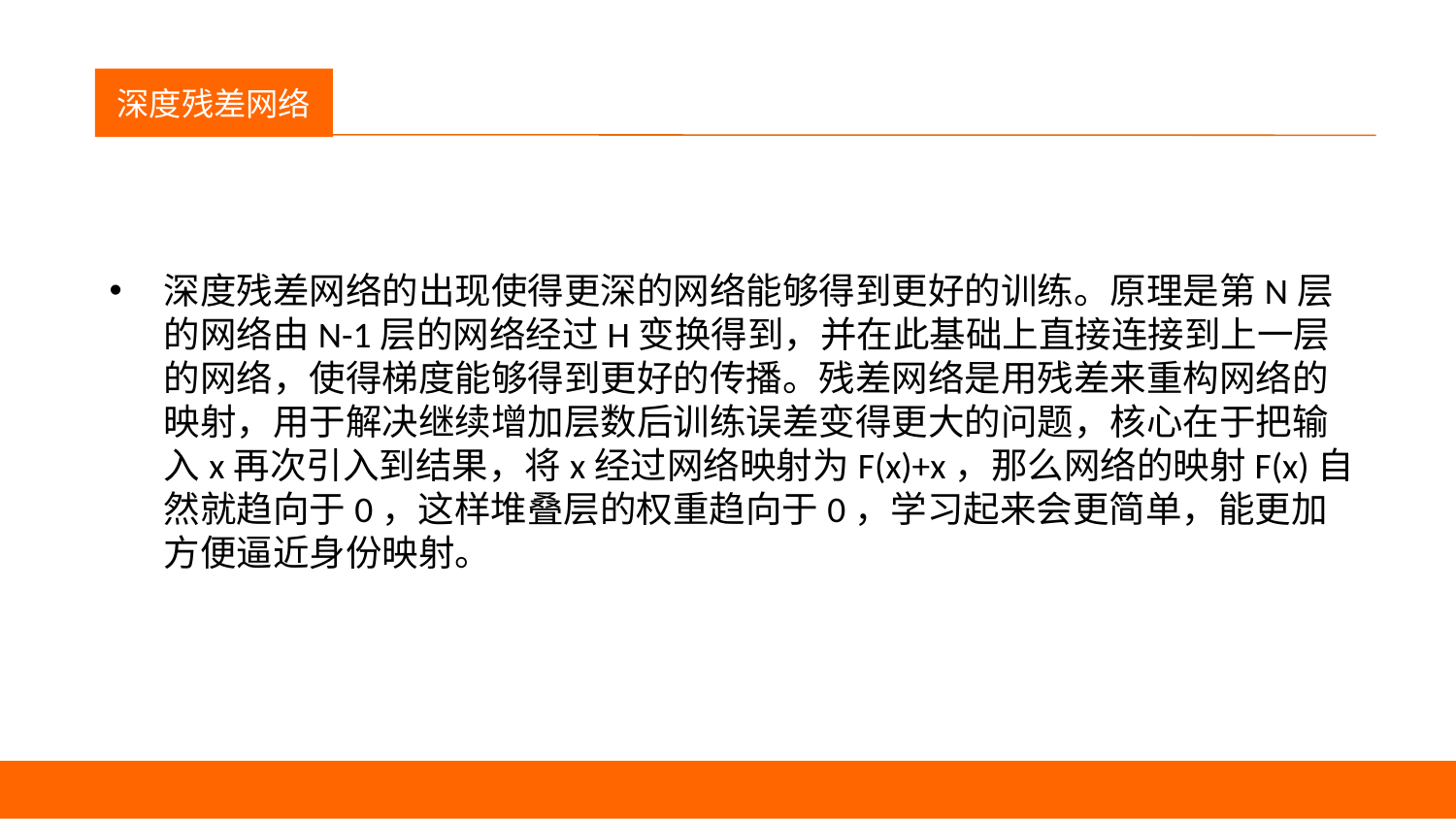

议程
深度残差网络

深度残差网络的出现使得更深的网络能够得到更好的训练。原理是第N层的网络由N-1层的网络经过H变换得到，并在此基础上直接连接到上一层的网络，使得梯度能够得到更好的传播。残差网络是用残差来重构网络的映射，用于解决继续增加层数后训练误差变得更大的问题，核心在于把输入x再次引入到结果，将x经过网络映射为F(x)+x，那么网络的映射F(x)自然就趋向于0，这样堆叠层的权重趋向于0，学习起来会更简单，能更加方便逼近身份映射。